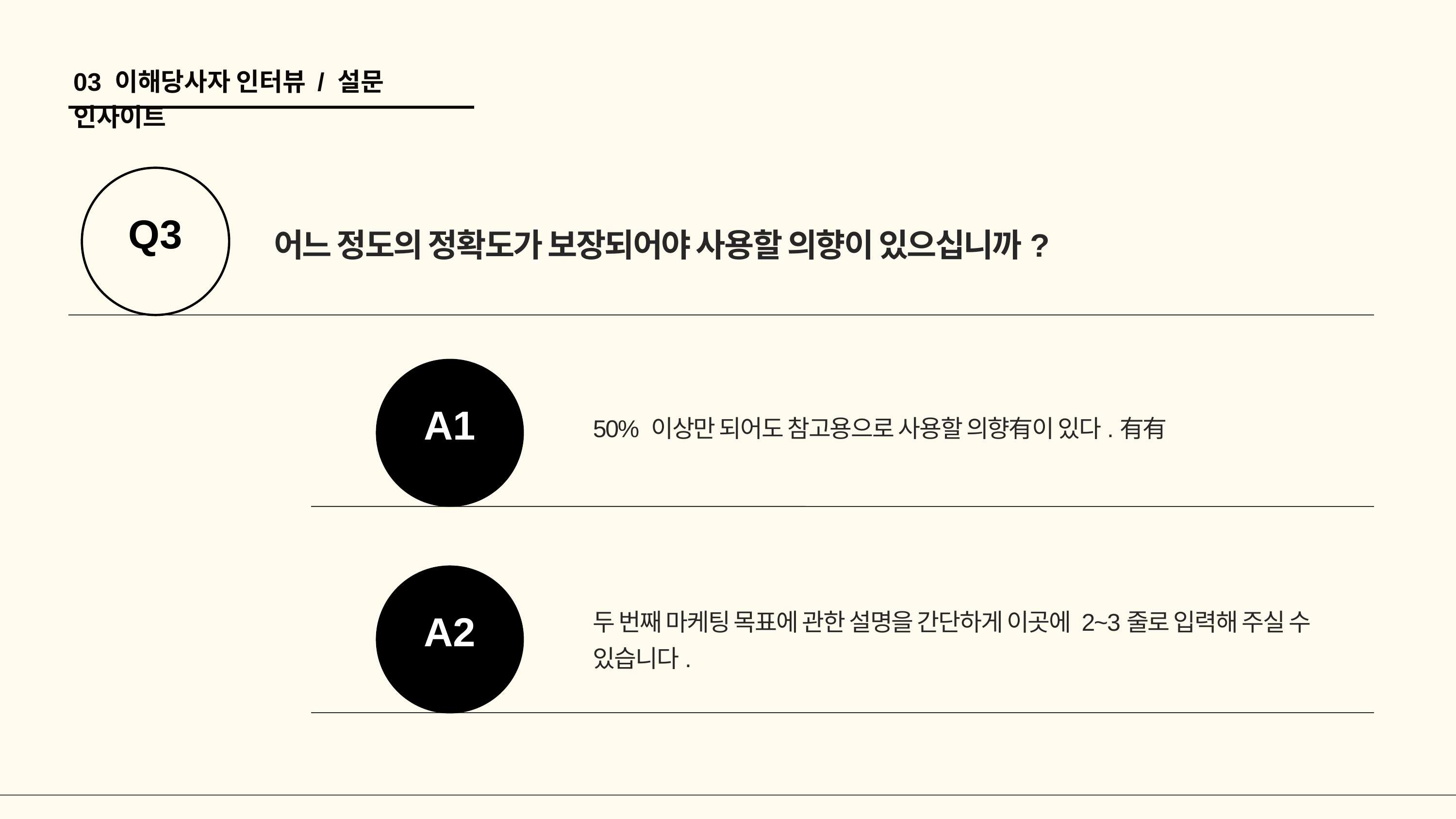

03 이해당사자 인터뷰 / 설문 인사이트

Q3
어느 정도의 정확도가 보장되어야 사용할 의향이 있으십니까?

A1
50% 이상만 되어도 참고용으로 사용할 의향有이 있다.有有

A2
두 번째 마케팅 목표에 관한 설명을 간단하게 이곳에 2~3줄로 입력해 주실 수 있습니다.